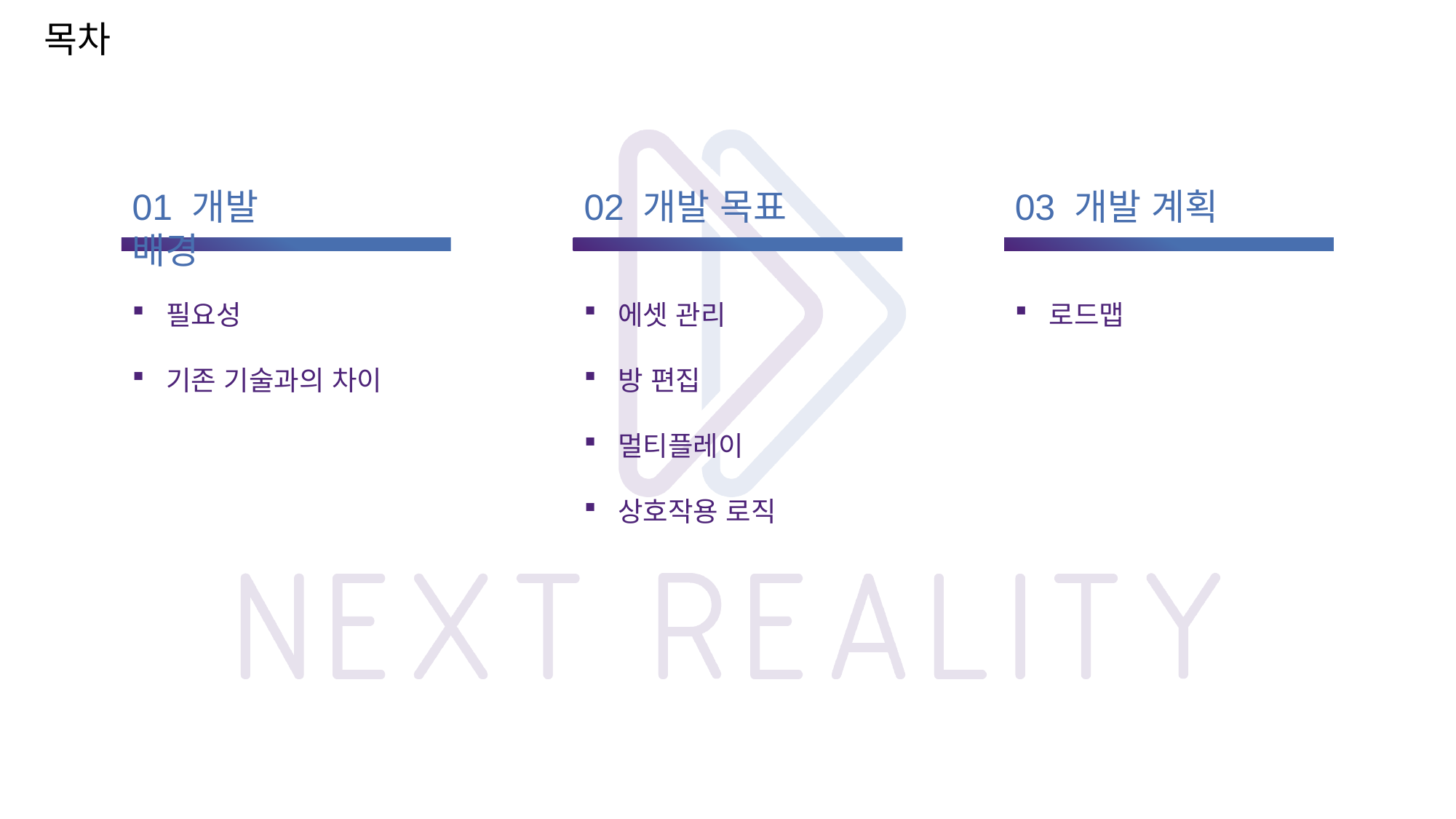

# 목차
01 개발 배경
02 개발 목표
03 개발 계획

필요성
기존 기술과의 차이
에셋 관리
방 편집
멀티플레이
상호작용 로직
로드맵